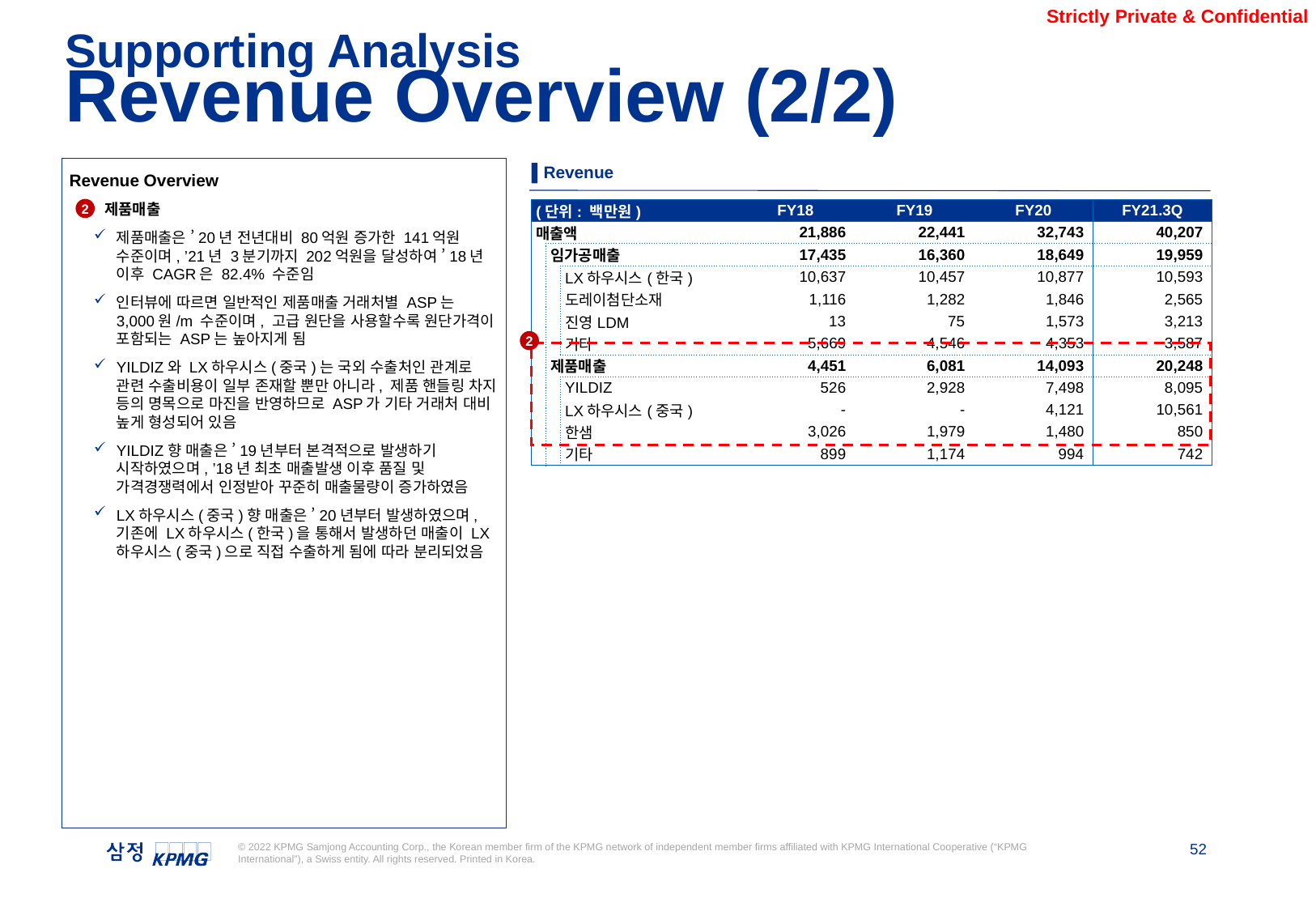

Supporting Analysis
Revenue Overview (2/2)
▌Revenue
Revenue Overview
제품매출
제품매출은 ’20년 전년대비 80억원 증가한 141억원 수준이며, ’21년 3분기까지 202억원을 달성하여 ’18년 이후 CAGR은 82.4% 수준임
인터뷰에 따르면 일반적인 제품매출 거래처별 ASP는 3,000원/m 수준이며, 고급 원단을 사용할수록 원단가격이 포함되는 ASP는 높아지게 됨
YILDIZ와 LX하우시스(중국)는 국외 수출처인 관계로 관련 수출비용이 일부 존재할 뿐만 아니라, 제품 핸들링 차지 등의 명목으로 마진을 반영하므로 ASP가 기타 거래처 대비 높게 형성되어 있음
YILDIZ향 매출은 ’19년부터 본격적으로 발생하기 시작하였으며, ’18년 최초 매출발생 이후 품질 및 가격경쟁력에서 인정받아 꾸준히 매출물량이 증가하였음
LX하우시스(중국)향 매출은 ’20년부터 발생하였으며, 기존에 LX하우시스(한국)을 통해서 발생하던 매출이 LX하우시스(중국)으로 직접 수출하게 됨에 따라 분리되었음

2
| (단위: 백만원) |  |  | FY18 | FY19 | FY20 | FY21.3Q |
| --- | --- | --- | --- | --- | --- | --- |
| 매출액 |  |  | 21,886 | 22,441 | 32,743 | 40,207 |
|  | 임가공매출 |  | 17,435 | 16,360 | 18,649 | 19,959 |
|  |  | LX하우시스(한국) | 10,637 | 10,457 | 10,877 | 10,593 |
|  |  | 도레이첨단소재 | 1,116 | 1,282 | 1,846 | 2,565 |
|  |  | 진영LDM | 13 | 75 | 1,573 | 3,213 |
|  |  | 기타 | 5,669 | 4,546 | 4,353 | 3,587 |
|  | 제품매출 |  | 4,451 | 6,081 | 14,093 | 20,248 |
|  |  | YILDIZ | 526 | 2,928 | 7,498 | 8,095 |
|  |  | LX하우시스(중국) | - | - | 4,121 | 10,561 |
|  |  | 한샘 | 3,026 | 1,979 | 1,480 | 850 |
|  |  | 기타 | 899 | 1,174 | 994 | 742 |
2